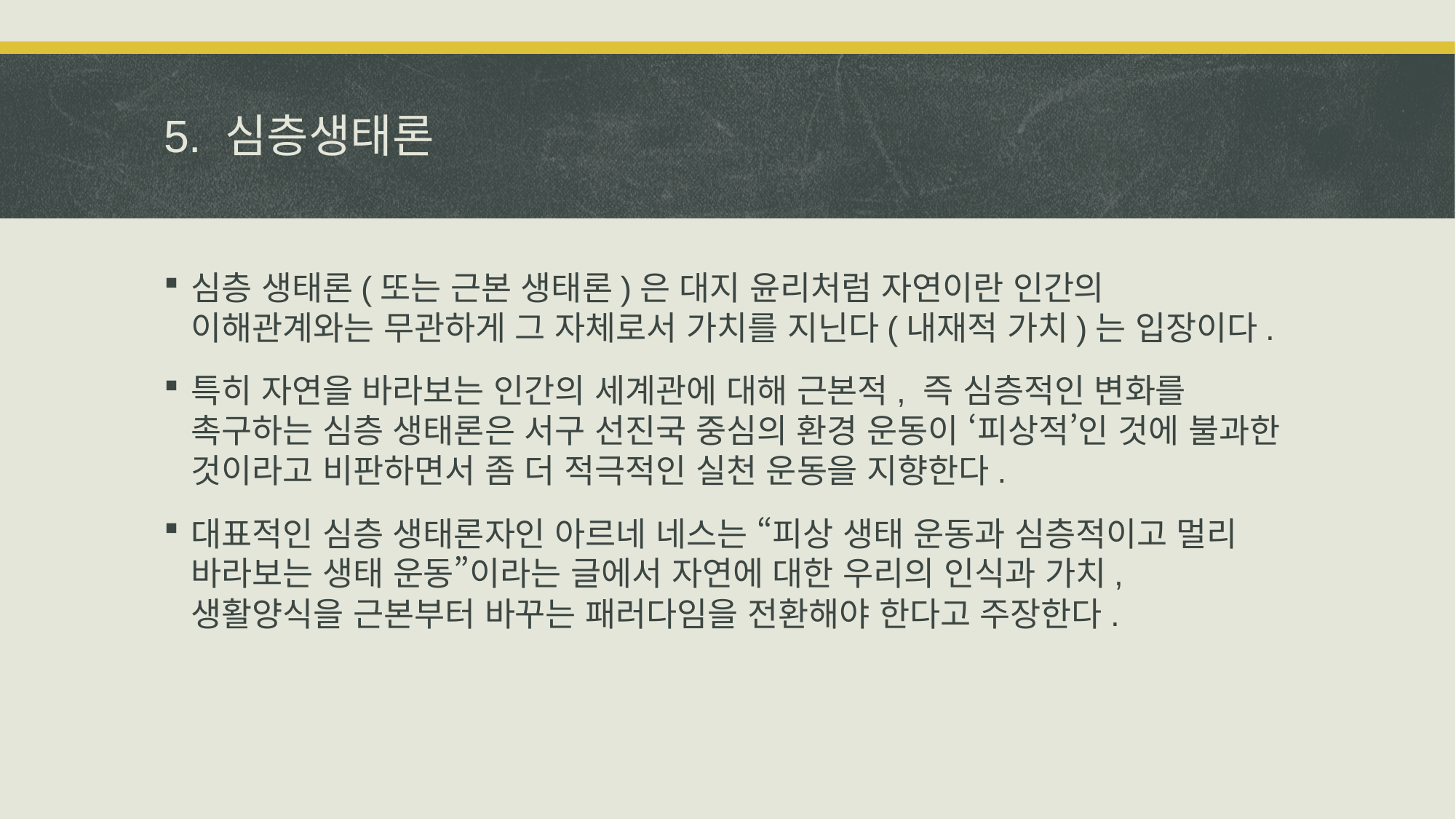

# 5. 심층생태론
심층 생태론(또는 근본 생태론)은 대지 윤리처럼 자연이란 인간의 이해관계와는 무관하게 그 자체로서 가치를 지닌다(내재적 가치)는 입장이다.
특히 자연을 바라보는 인간의 세계관에 대해 근본적, 즉 심층적인 변화를 촉구하는 심층 생태론은 서구 선진국 중심의 환경 운동이 ‘피상적’인 것에 불과한 것이라고 비판하면서 좀 더 적극적인 실천 운동을 지향한다.
대표적인 심층 생태론자인 아르네 네스는 “피상 생태 운동과 심층적이고 멀리 바라보는 생태 운동”이라는 글에서 자연에 대한 우리의 인식과 가치, 생활양식을 근본부터 바꾸는 패러다임을 전환해야 한다고 주장한다.